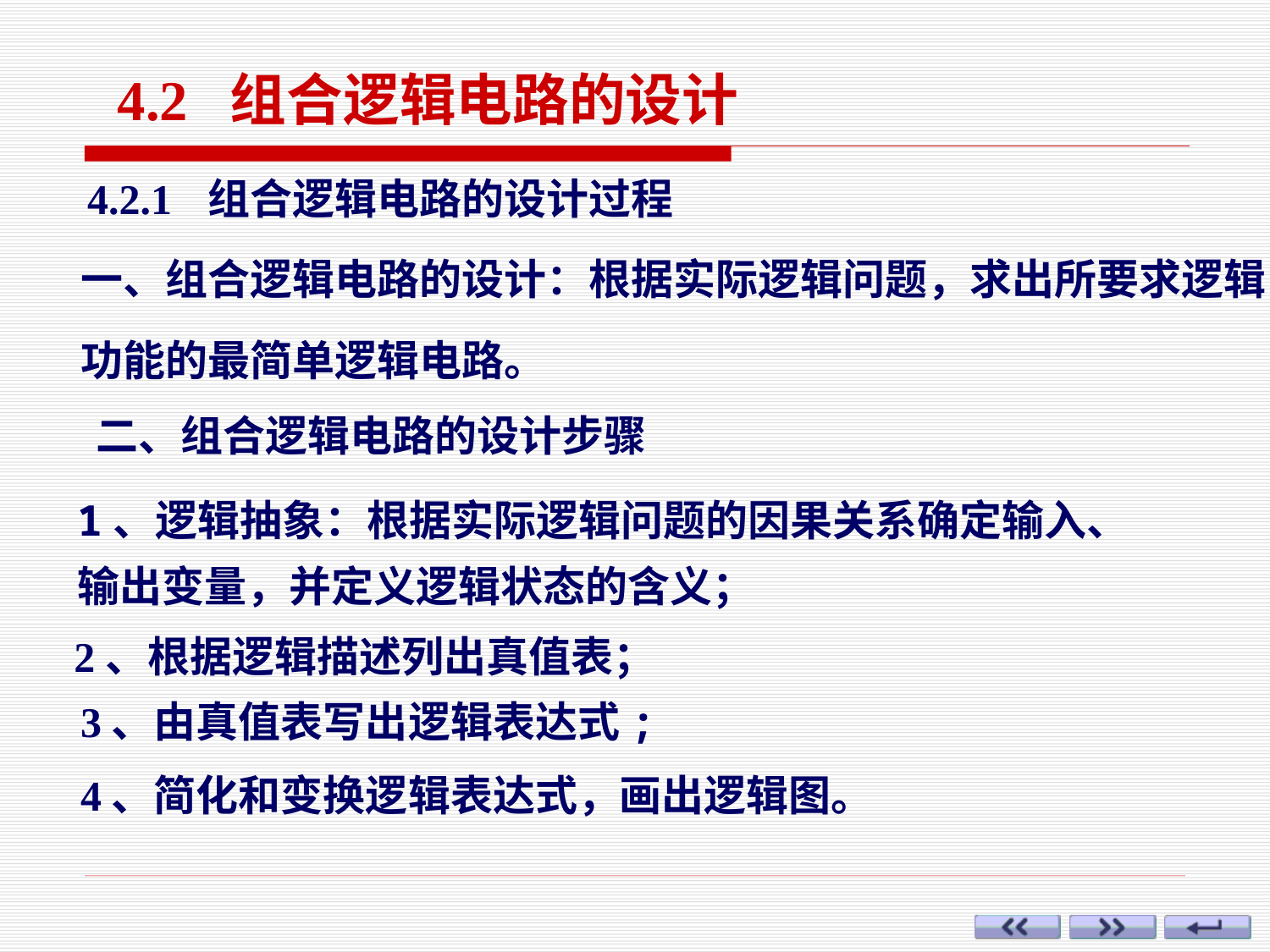

4.2  组合逻辑电路的设计
4.2.1 组合逻辑电路的设计过程
一、组合逻辑电路的设计：根据实际逻辑问题，求出所要求逻辑
功能的最简单逻辑电路。
二、组合逻辑电路的设计步骤
1、逻辑抽象：根据实际逻辑问题的因果关系确定输入、输出变量，并定义逻辑状态的含义；
2、根据逻辑描述列出真值表；
3、由真值表写出逻辑表达式;
4、简化和变换逻辑表达式，画出逻辑图。